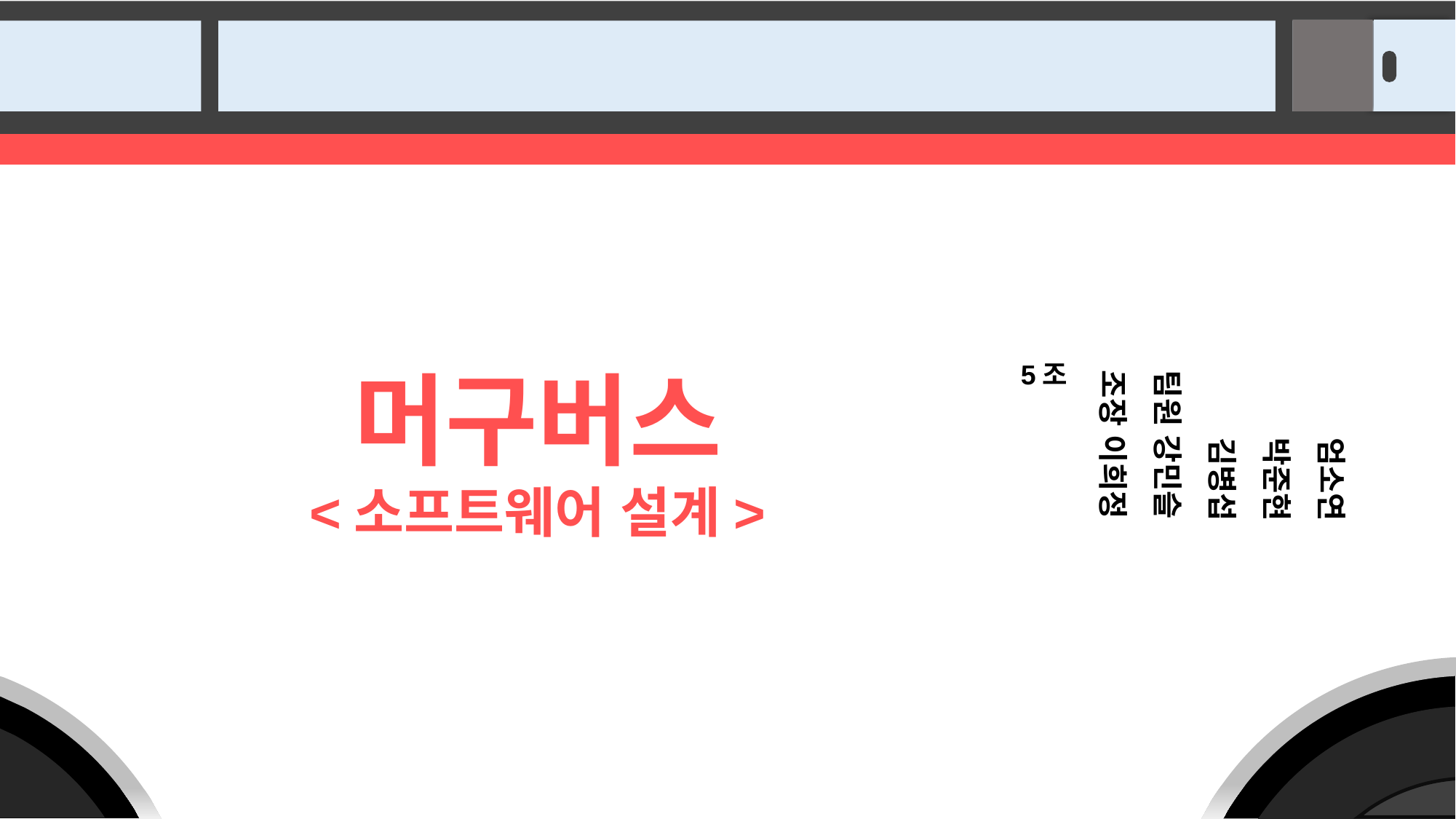

POWER POINT PRESENTATION
머구버스
<소프트웨어 설계>
5조
       엄소연
       박준현
       김병섭
팀원 강민슬
조장 이희정